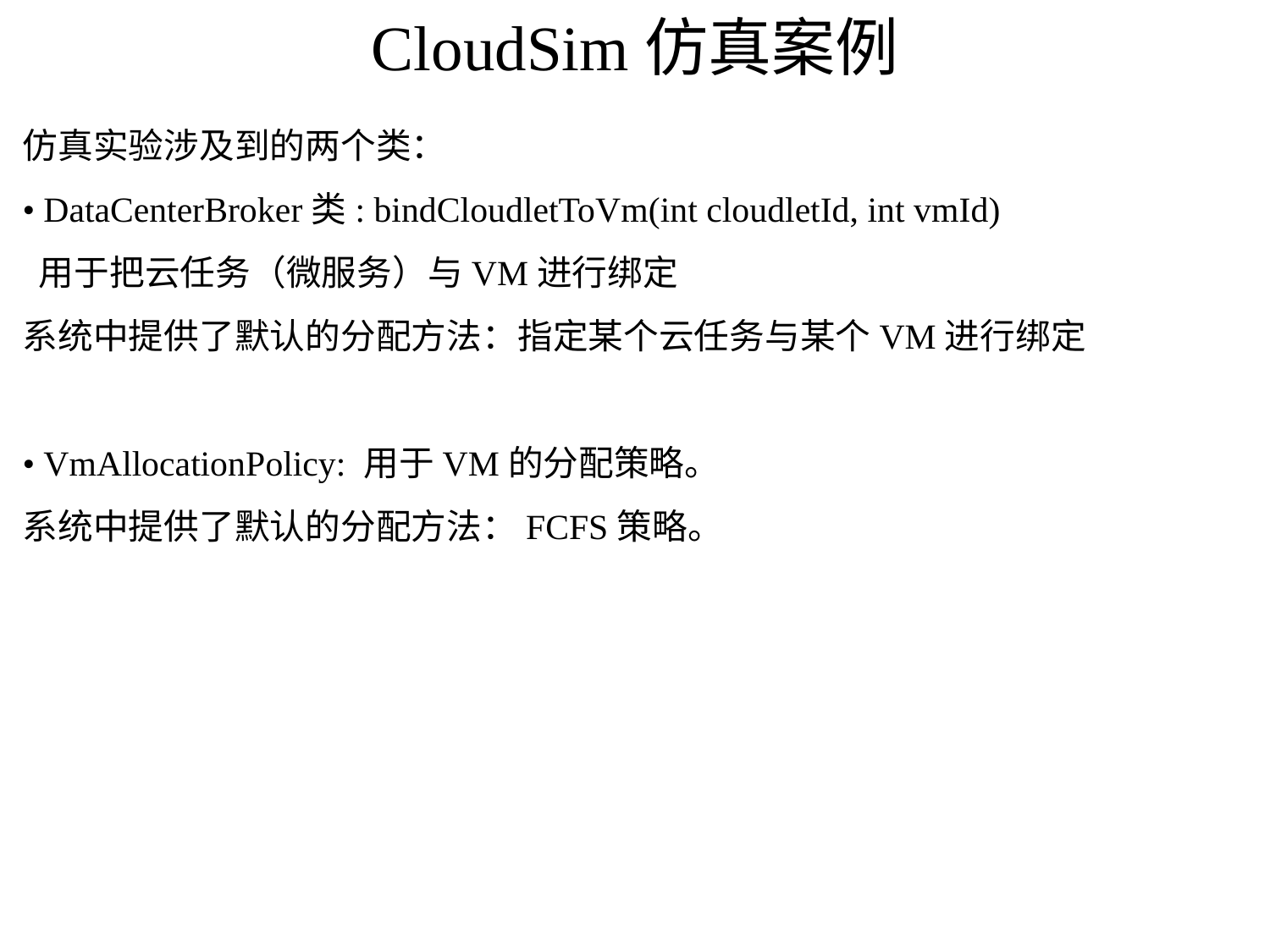

# CloudSim仿真案例
仿真实验涉及到的两个类：
• DataCenterBroker类: bindCloudletToVm(int cloudletId, int vmId)
 用于把云任务（微服务）与VM进行绑定
系统中提供了默认的分配方法：指定某个云任务与某个VM进行绑定

• VmAllocationPolicy: 用于VM的分配策略。
系统中提供了默认的分配方法：FCFS策略。